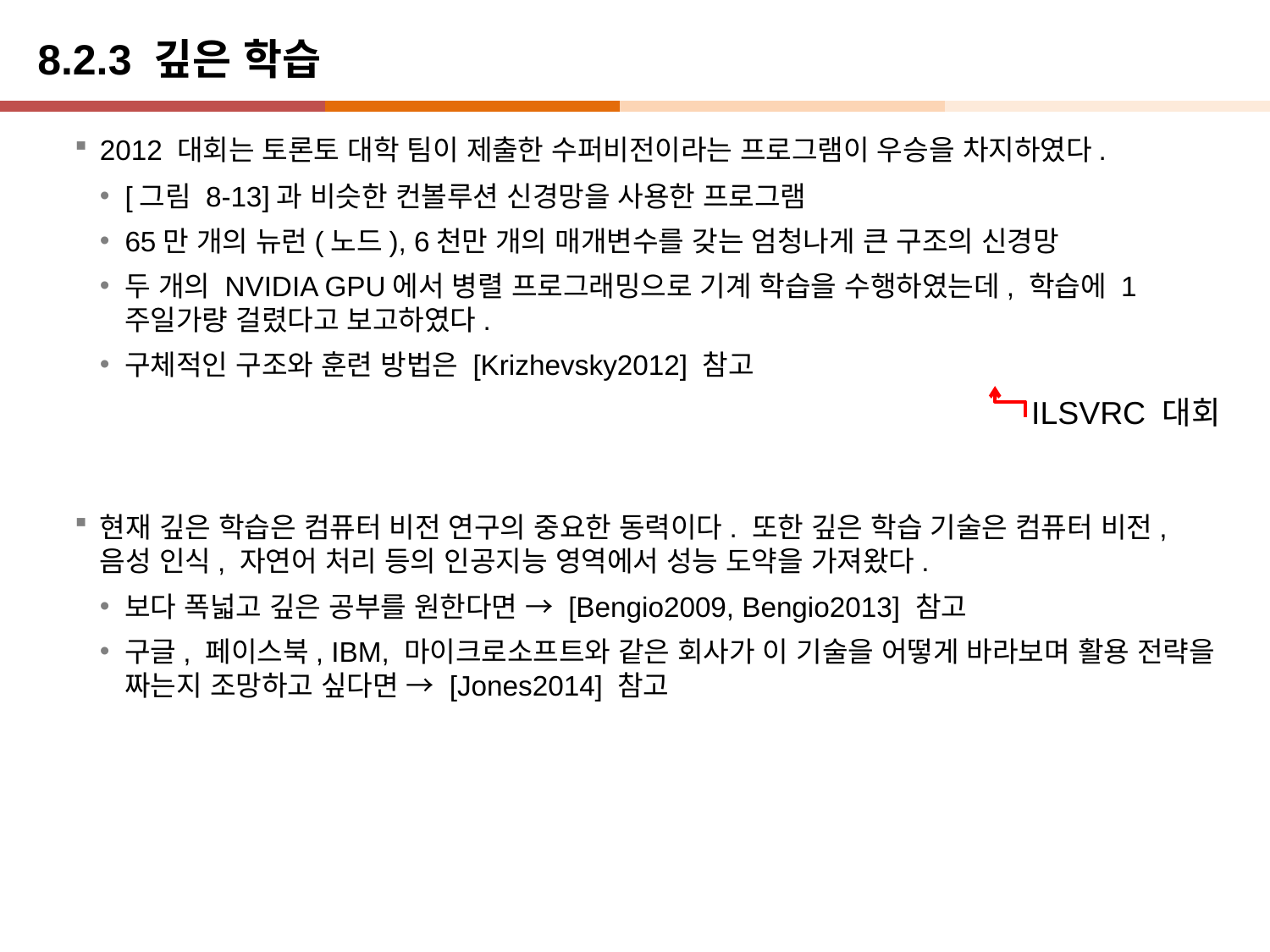

# 8.2.3 깊은 학습
2012 대회는 토론토 대학 팀이 제출한 수퍼비전이라는 프로그램이 우승을 차지하였다.
[그림 8-13]과 비슷한 컨볼루션 신경망을 사용한 프로그램
65만 개의 뉴런(노드), 6천만 개의 매개변수를 갖는 엄청나게 큰 구조의 신경망
두 개의 NVIDIA GPU에서 병렬 프로그래밍으로 기계 학습을 수행하였는데, 학습에 1주일가량 걸렸다고 보고하였다.
구체적인 구조와 훈련 방법은 [Krizhevsky2012] 참고

현재 깊은 학습은 컴퓨터 비전 연구의 중요한 동력이다. 또한 깊은 학습 기술은 컴퓨터 비전, 음성 인식, 자연어 처리 등의 인공지능 영역에서 성능 도약을 가져왔다.
보다 폭넓고 깊은 공부를 원한다면 → [Bengio2009, Bengio2013] 참고
구글, 페이스북, IBM, 마이크로소프트와 같은 회사가 이 기술을 어떻게 바라보며 활용 전략을 짜는지 조망하고 싶다면 → [Jones2014] 참고
ILSVRC 대회